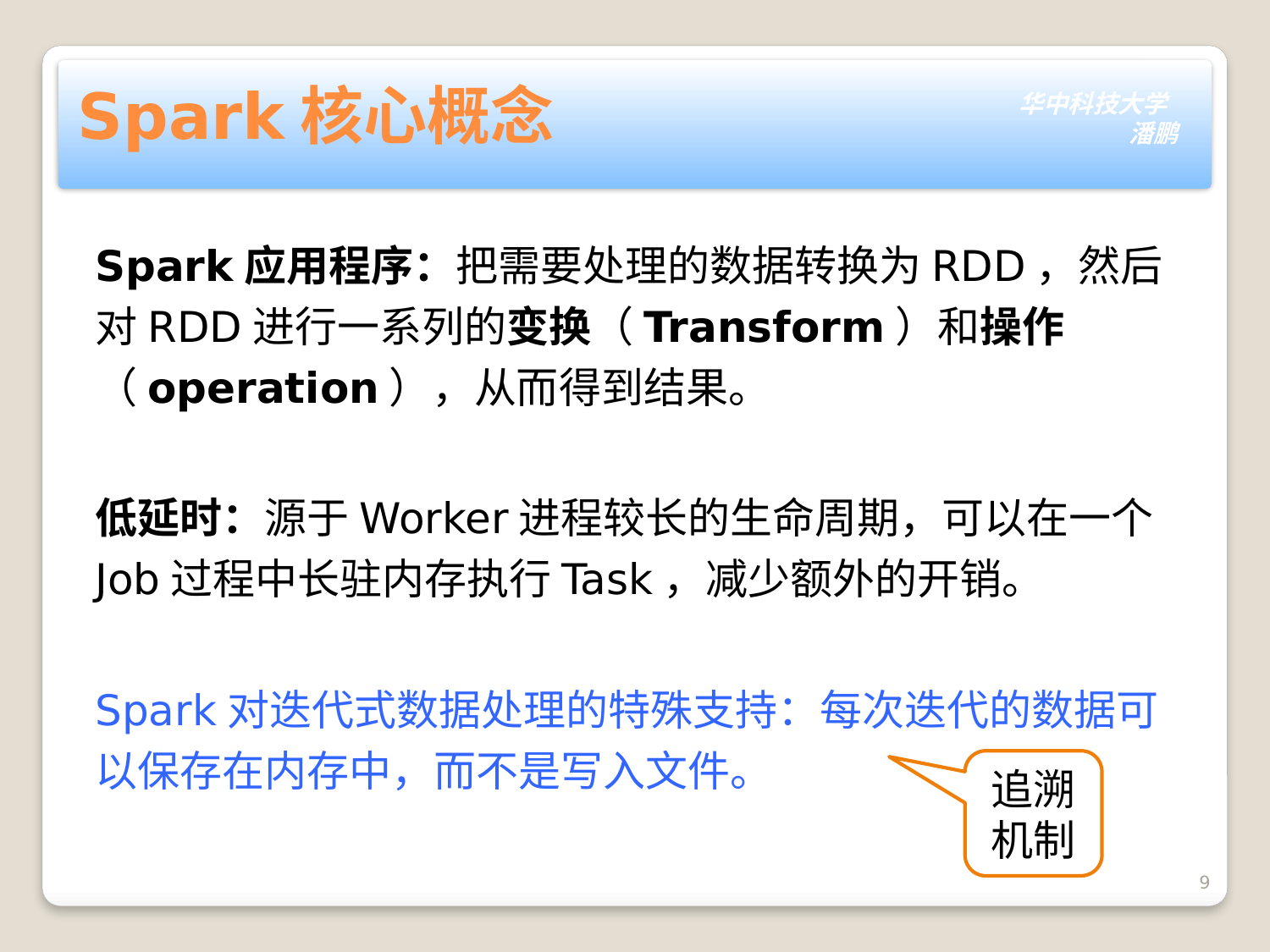

# Spark核心概念
Spark应用程序：把需要处理的数据转换为RDD，然后对RDD进行一系列的变换（Transform）和操作（operation），从而得到结果。

低延时：源于Worker进程较长的生命周期，可以在一个Job过程中长驻内存执行Task，减少额外的开销。

Spark对迭代式数据处理的特殊支持：每次迭代的数据可以保存在内存中，而不是写入文件。
追溯机制
9